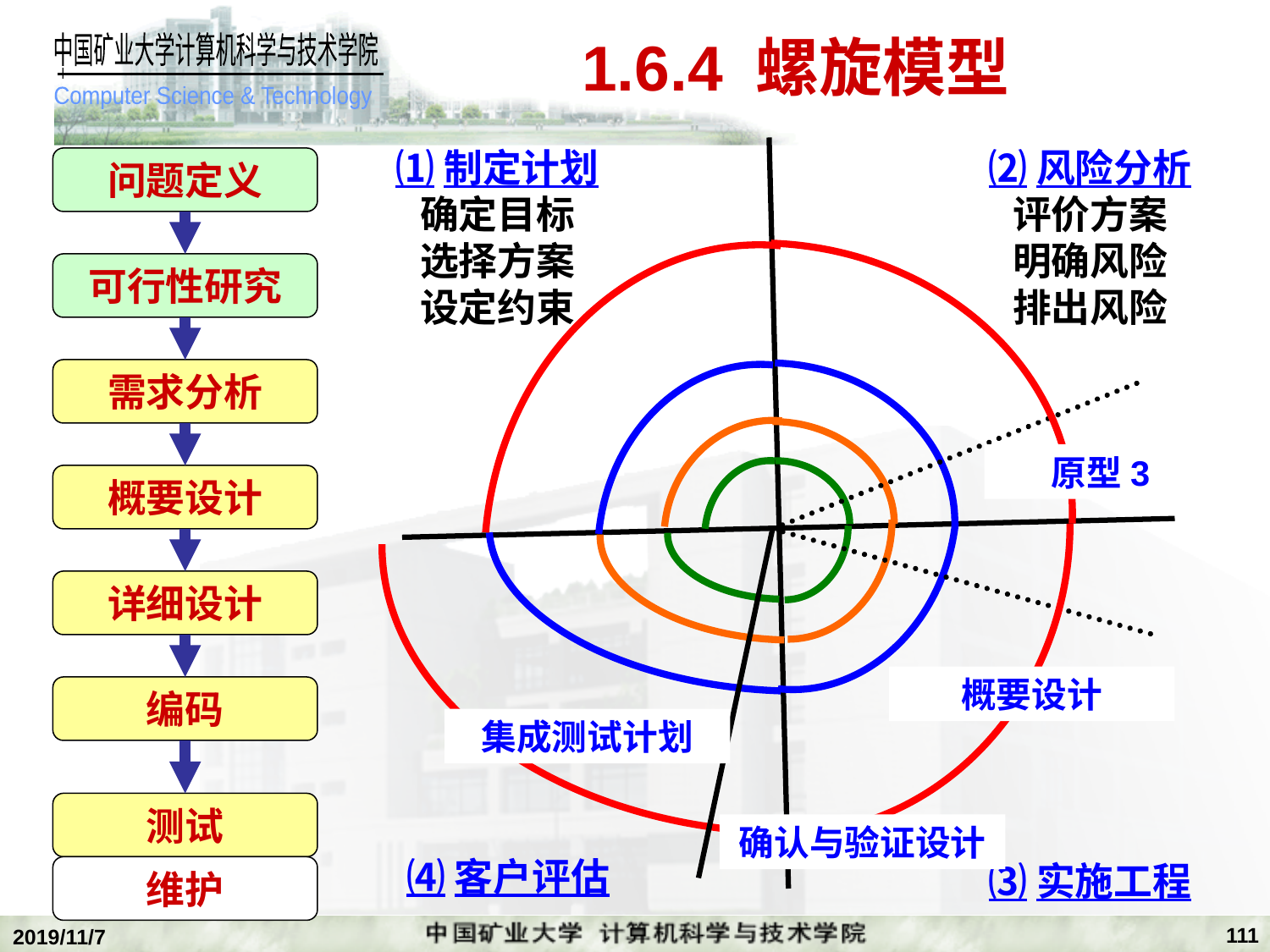

# 1.6.4 螺旋模型
⑴制定计划
确定目标
选择方案
设定约束

⑵风险分析
评价方案
明确风险
排出风险
问题定义

可行性研究

需求分析

原型3

概要设计

详细设计
概要设计
编码
集成测试计划
测试
确认与验证设计
⑷客户评估
⑶实施工程
维护
111
2019/11/7